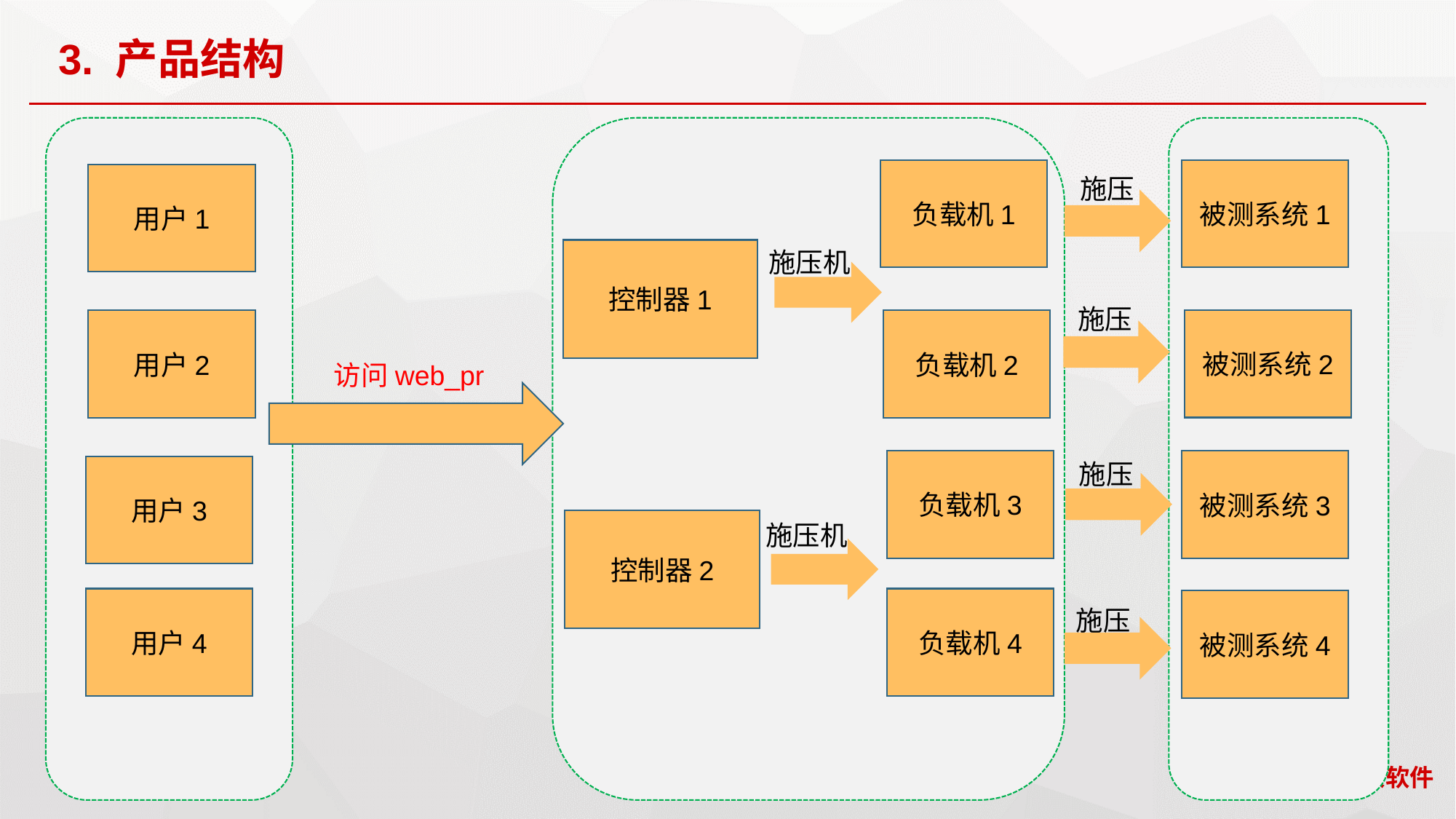

3. 产品结构

负载机1
被测系统1
用户1

控制器1

被测系统2
用户2
负载机2

负载机3
被测系统3
用户3

控制器2

用户4
负载机4
被测系统4

施压
施压机
施压
访问web_pr
施压
施压机
施压